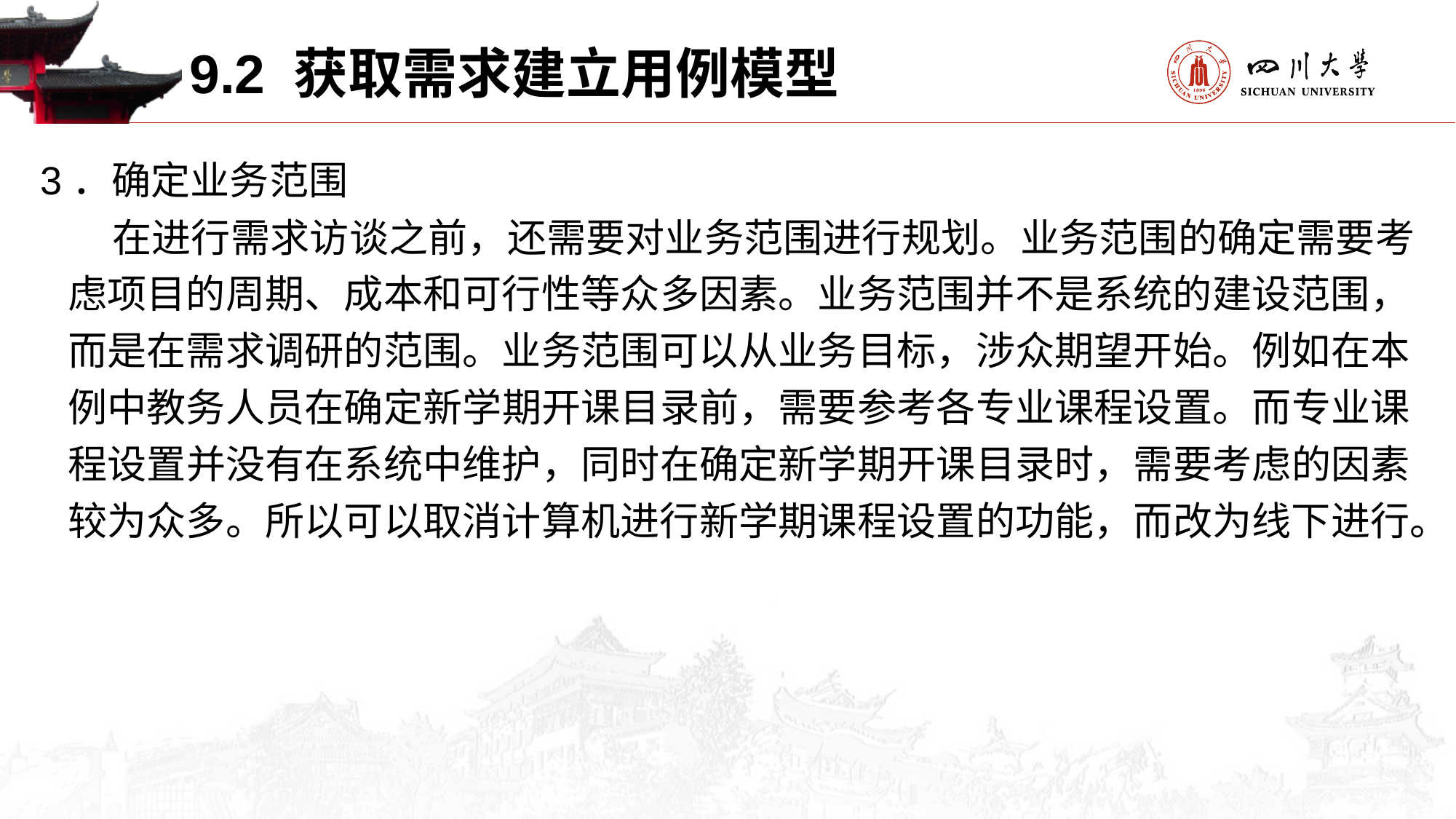

9.2 获取需求建立用例模型

3．确定业务范围
       在进行需求访谈之前，还需要对业务范围进行规划。业务范围的确定需要考虑项目的周期、成本和可行性等众多因素。业务范围并不是系统的建设范围，而是在需求调研的范围。业务范围可以从业务目标，涉众期望开始。例如在本例中教务人员在确定新学期开课目录前，需要参考各专业课程设置。而专业课程设置并没有在系统中维护，同时在确定新学期开课目录时，需要考虑的因素较为众多。所以可以取消计算机进行新学期课程设置的功能，而改为线下进行。